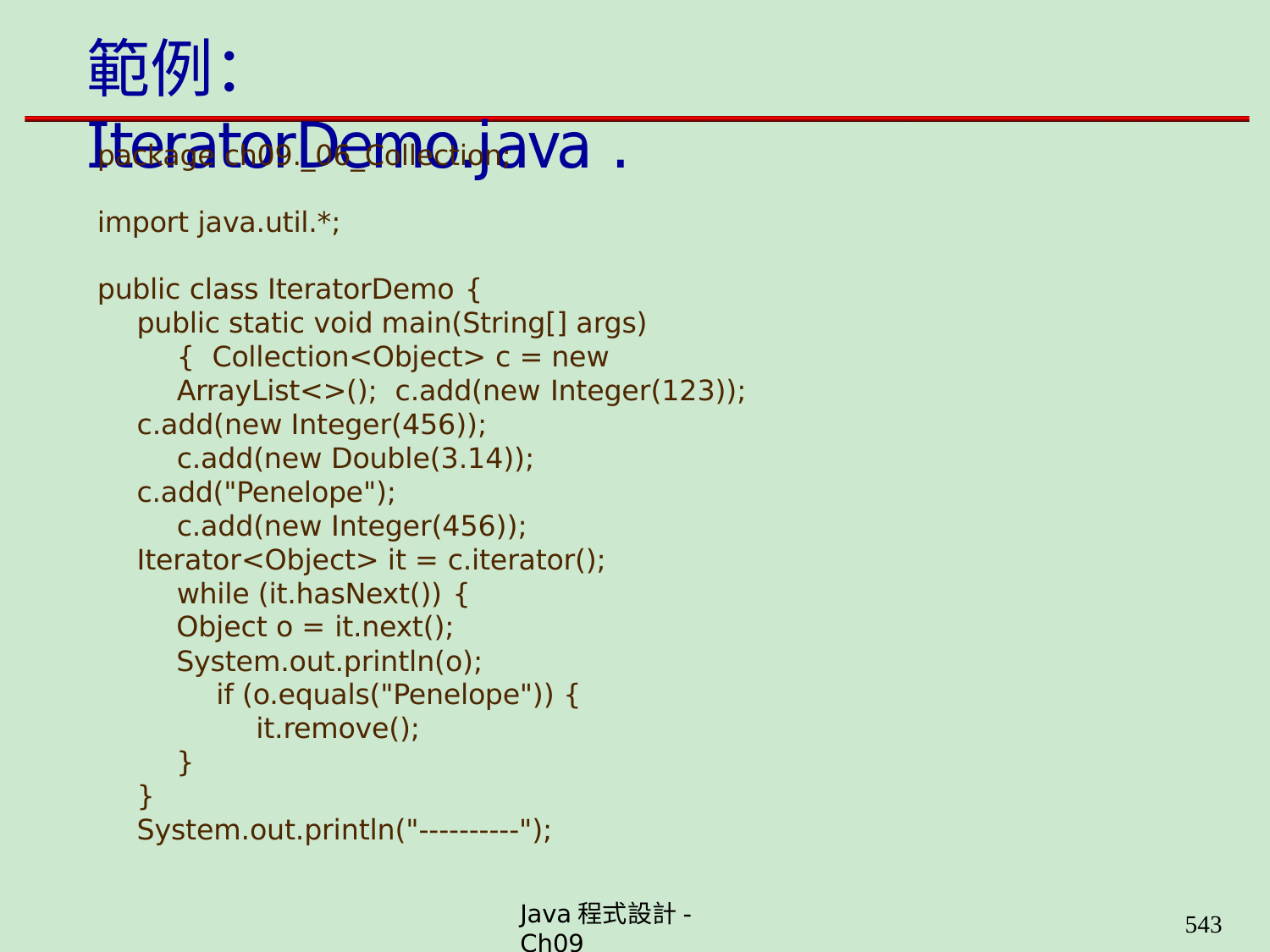

# 範例：IteratorDemo.java .
package ch09._06_Collection;

import java.util.*;

public class IteratorDemo {
public static void main(String[] args) {  Collection<Object> c = new ArrayList<>();  c.add(new Integer(123));
c.add(new Integer(456));  c.add(new Double(3.14));
c.add("Penelope");  c.add(new Integer(456));
Iterator<Object> it = c.iterator();  while (it.hasNext()) {
Object o = it.next();
System.out.println(o);
if (o.equals("Penelope")) {  it.remove();
}
}
System.out.println("----------");
Java程式設計-Ch09
543